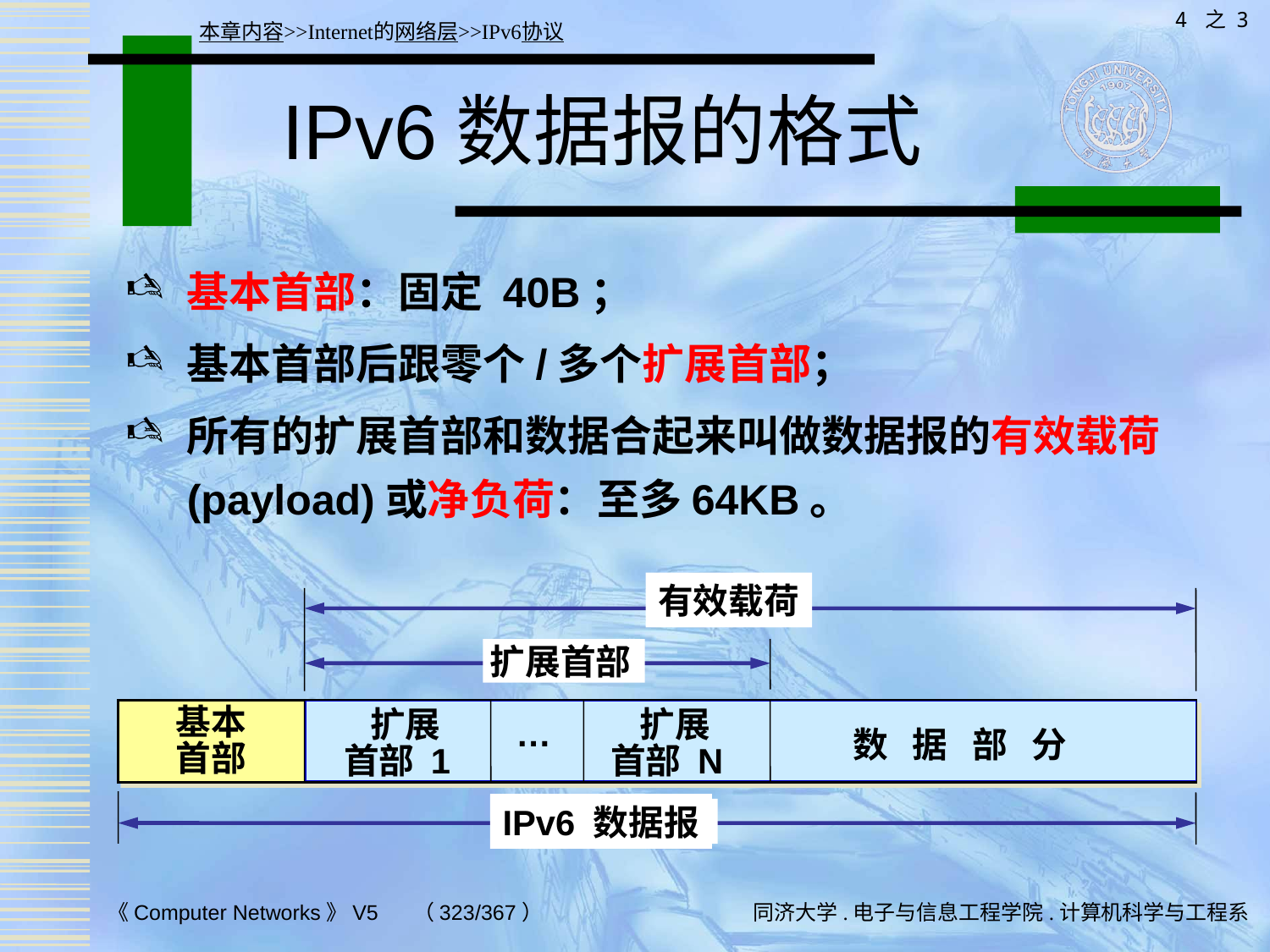

4 之 3
本章内容>>Internet的网络层>>IPv6协议
# IPv6数据报的格式
基本首部：固定 40B；
基本首部后跟零个/多个扩展首部；
所有的扩展首部和数据合起来叫做数据报的有效载荷(payload)或净负荷：至多64KB。
有效载荷

扩展首部

基本
首部
 …
 扩展
首部 1
 扩展
首部 N
数   据   部   分

IPv6 数据报